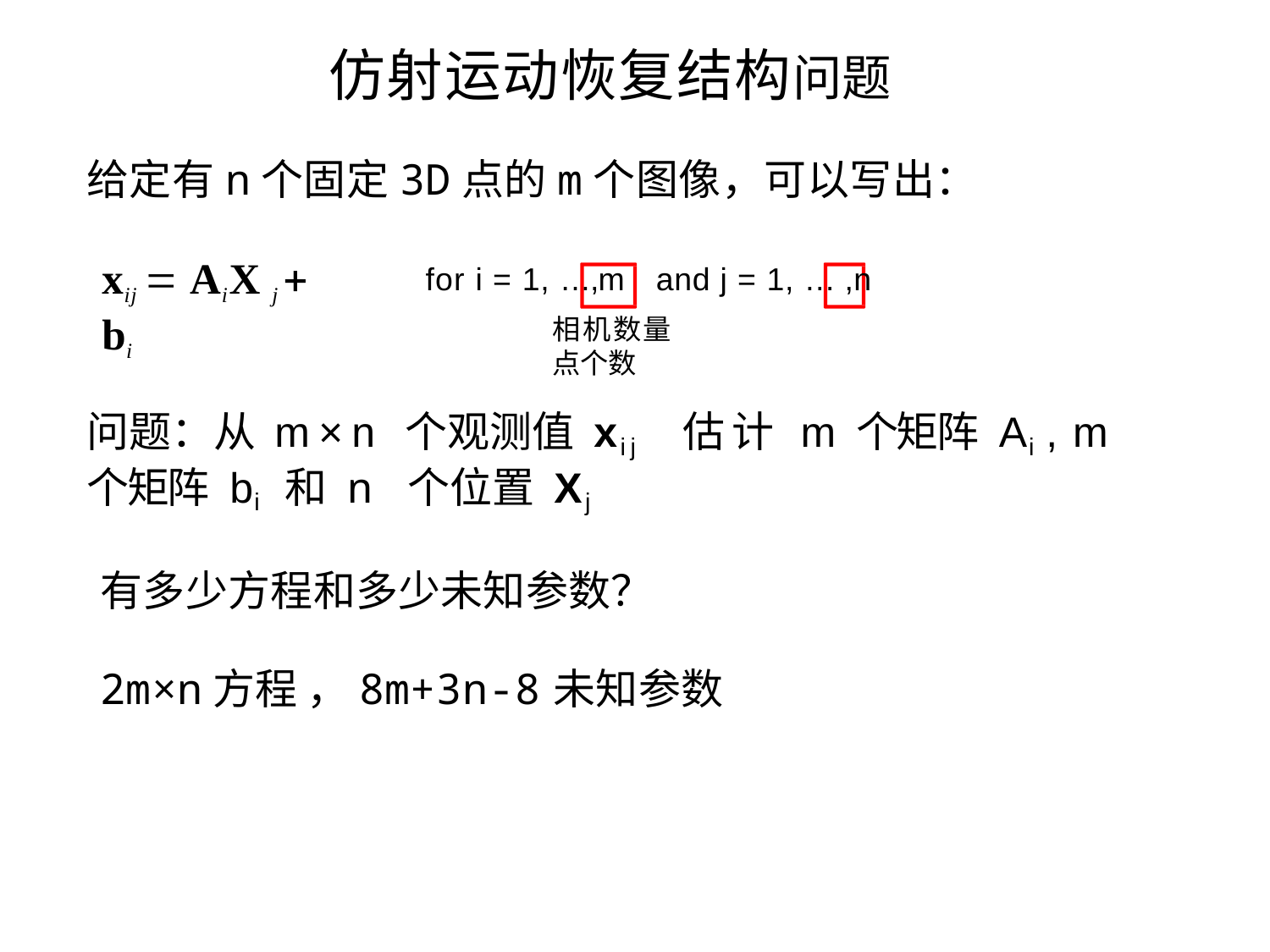

# 仿射运动恢复结构问题
给定有n个固定3D点的m个图像，可以写出：
for i = 1, …,m	and j = 1, … ,n
相机数量	 点个数
xij = AiX j + bi

问题：从 m × n  个观测值 xij 估计 m 个矩阵 Ai , m 个矩阵 bi 和 n 个位置 Xj
有多少方程和多少未知参数？
2m×n方程 ，8m+3n-8未知参数